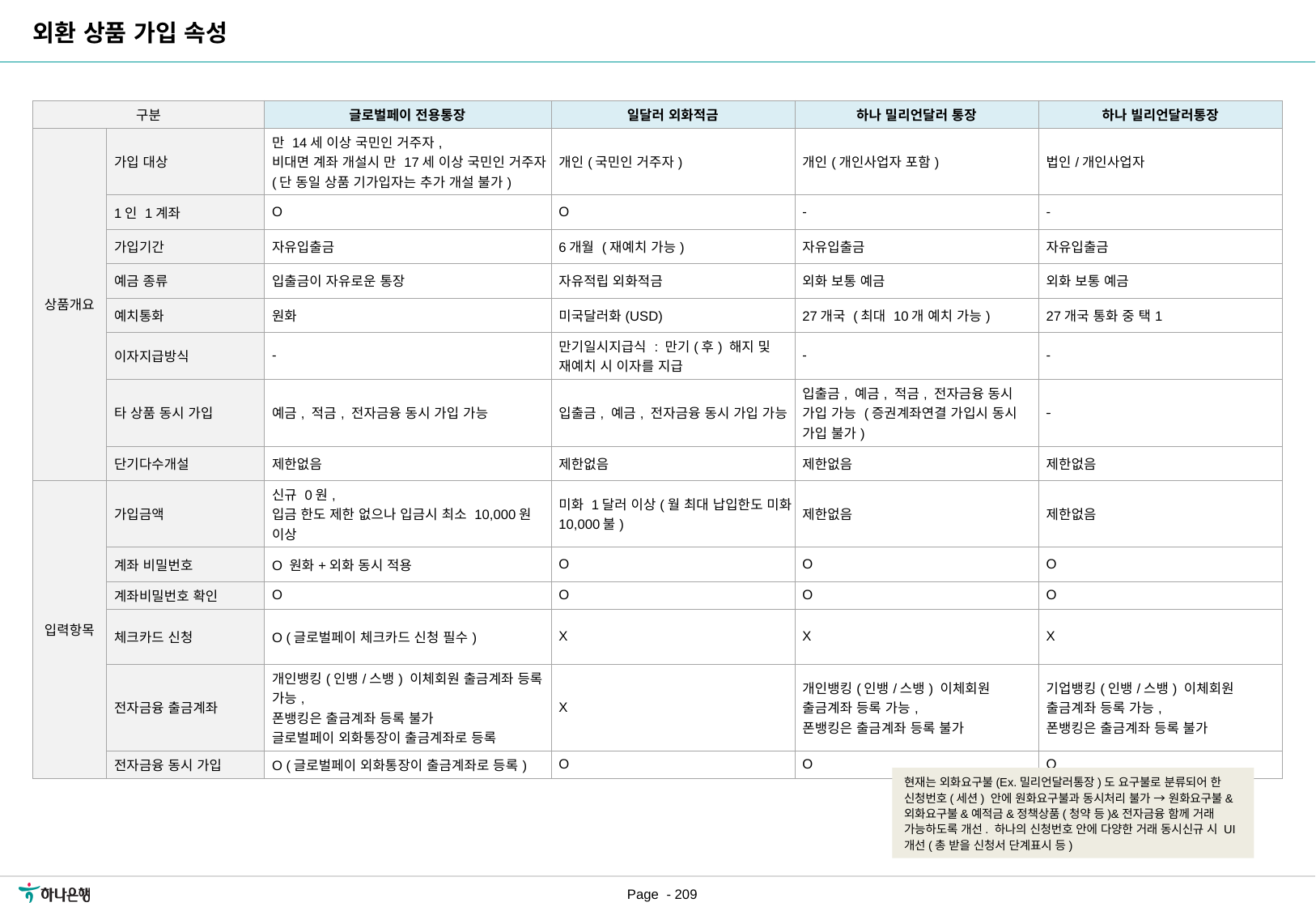

외환 상품 가입 속성
[수정요약] 2023.06.30
[타 상품 동시 가입]
- 하나 밀리언달러 통장: TOBE에서 가입되도록 반영
- 하나 빌리언달러 통장:
해당사항 없음
[단기다수개설]
일달러 외화적금, 하나 밀리언달러통장, 빌리언달러통장 모두 단기다수개설 제한없음으로 수정
| 구분 |  | 글로벌페이 전용통장 | 일달러 외화적금 | 하나 밀리언달러 통장 | 하나 빌리언달러통장 |
| --- | --- | --- | --- | --- | --- |
| 상품개요 | 가입 대상 | 만 14세 이상 국민인 거주자, 비대면 계좌 개설시 만 17세 이상 국민인 거주자 (단 동일 상품 기가입자는 추가 개설 불가) | 개인(국민인 거주자) | 개인(개인사업자 포함) | 법인/개인사업자 |
|  | 1인 1계좌 | O | O | - | - |
|  | 가입기간 | 자유입출금 | 6개월 (재예치 가능) | 자유입출금 | 자유입출금 |
|  | 예금 종류 | 입출금이 자유로운 통장 | 자유적립 외화적금 | 외화 보통 예금 | 외화 보통 예금 |
|  | 예치통화 | 원화 | 미국달러화(USD) | 27개국 (최대 10개 예치 가능) | 27개국 통화 중 택1 |
|  | 이자지급방식 | - | 만기일시지급식 : 만기(후) 해지 및 재예치 시 이자를 지급 | - | - |
|  | 타 상품 동시 가입 | 예금, 적금, 전자금융 동시 가입 가능 | 입출금, 예금, 전자금융 동시 가입 가능 | 입출금, 예금, 적금, 전자금융 동시 가입 가능 (증권계좌연결 가입시 동시 가입 불가) | - |
|  | 단기다수개설 | 제한없음 | 제한없음 | 제한없음 | 제한없음 |
| 입력항목 | 가입금액 | 신규 0원, 입금 한도 제한 없으나 입금시 최소 10,000원 이상 | 미화 1달러 이상(월 최대 납입한도 미화 10,000불) | 제한없음 | 제한없음 |
|  | 계좌 비밀번호 | O 원화+외화 동시 적용 | O | O | O |
|  | 계좌비밀번호 확인 | O | O | O | O |
|  | 체크카드 신청 | O (글로벌페이 체크카드 신청 필수) | X | X | X |
|  | 전자금융 출금계좌 | 개인뱅킹(인뱅/스뱅) 이체회원 출금계좌 등록 가능, 폰뱅킹은 출금계좌 등록 불가 글로벌페이 외화통장이 출금계좌로 등록 | X | 개인뱅킹(인뱅/스뱅) 이체회원 출금계좌 등록 가능, 폰뱅킹은 출금계좌 등록 불가 | 기업뱅킹(인뱅/스뱅) 이체회원 출금계좌 등록 가능, 폰뱅킹은 출금계좌 등록 불가 |
|  | 전자금융 동시 가입 | O (글로벌페이 외화통장이 출금계좌로 등록) | O | O | O |
[수정요약] 2023.07.07
[타 상품 동시 가입]
- 동시 가입 가능한 상품 내용 수정
[이자지급방식]
- 내용 추가
현재는 외화요구불(Ex.밀리언달러통장)도 요구불로 분류되어 한 신청번호(세션) 안에 원화요구불과 동시처리 불가 → 원화요구불&외화요구불&예적금&정책상품(청약 등)&전자금융 함께 거래 가능하도록 개선. 하나의 신청번호 안에 다양한 거래 동시신규 시 UI개선(총 받을 신청서 단계표시 등)